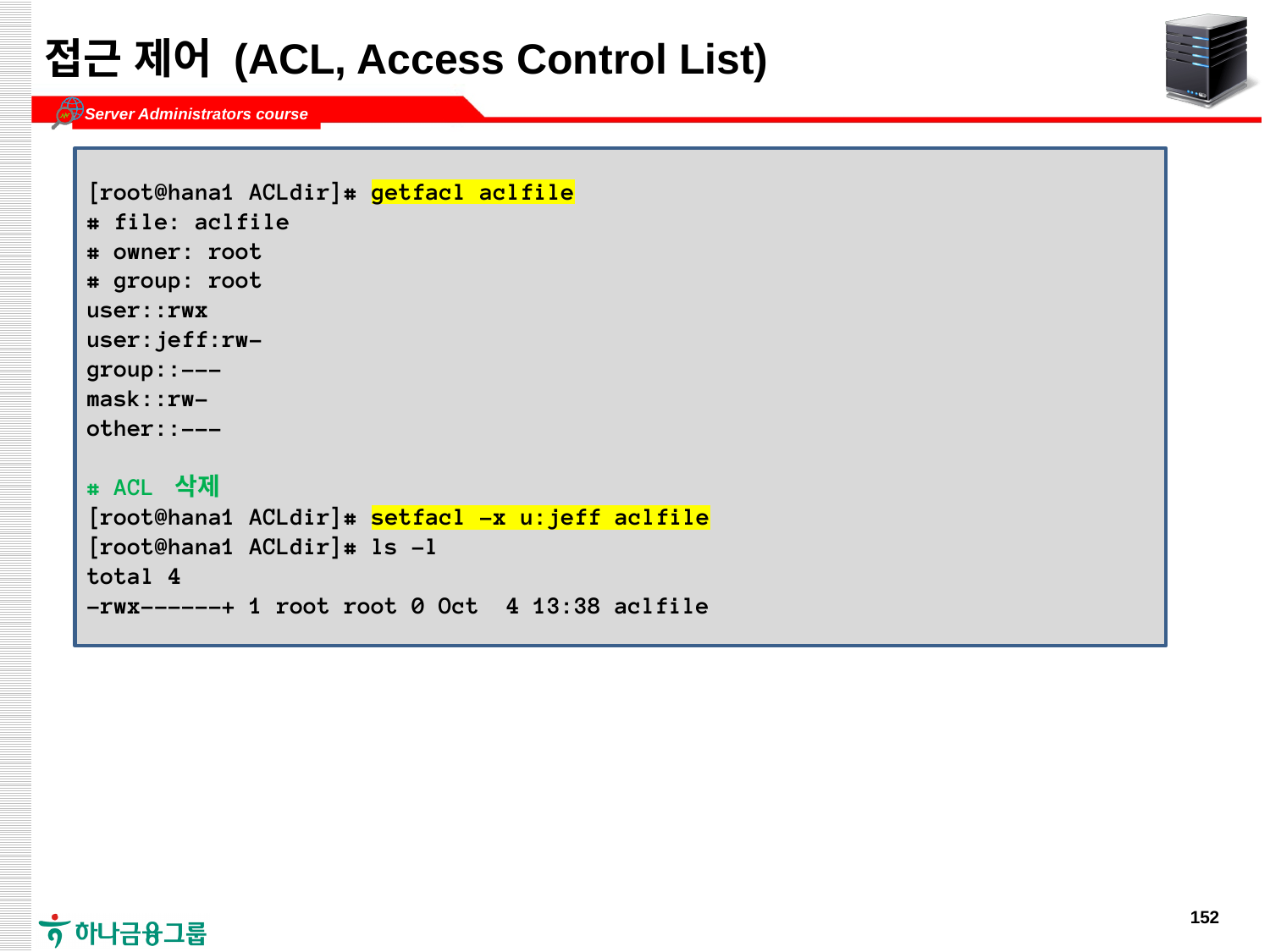

# 접근 제어 (ACL, Access Control List)
[root@hana1 ACLdir]# getfacl aclfile
# file: aclfile
# owner: root
# group: root
user::rwx
user:jeff:rw-
group::---
mask::rw-
other::---

# ACL 삭제
[root@hana1 ACLdir]# setfacl -x u:jeff aclfile
[root@hana1 ACLdir]# ls -l
total 4
-rwx------+ 1 root root 0 Oct  4 13:38 aclfile